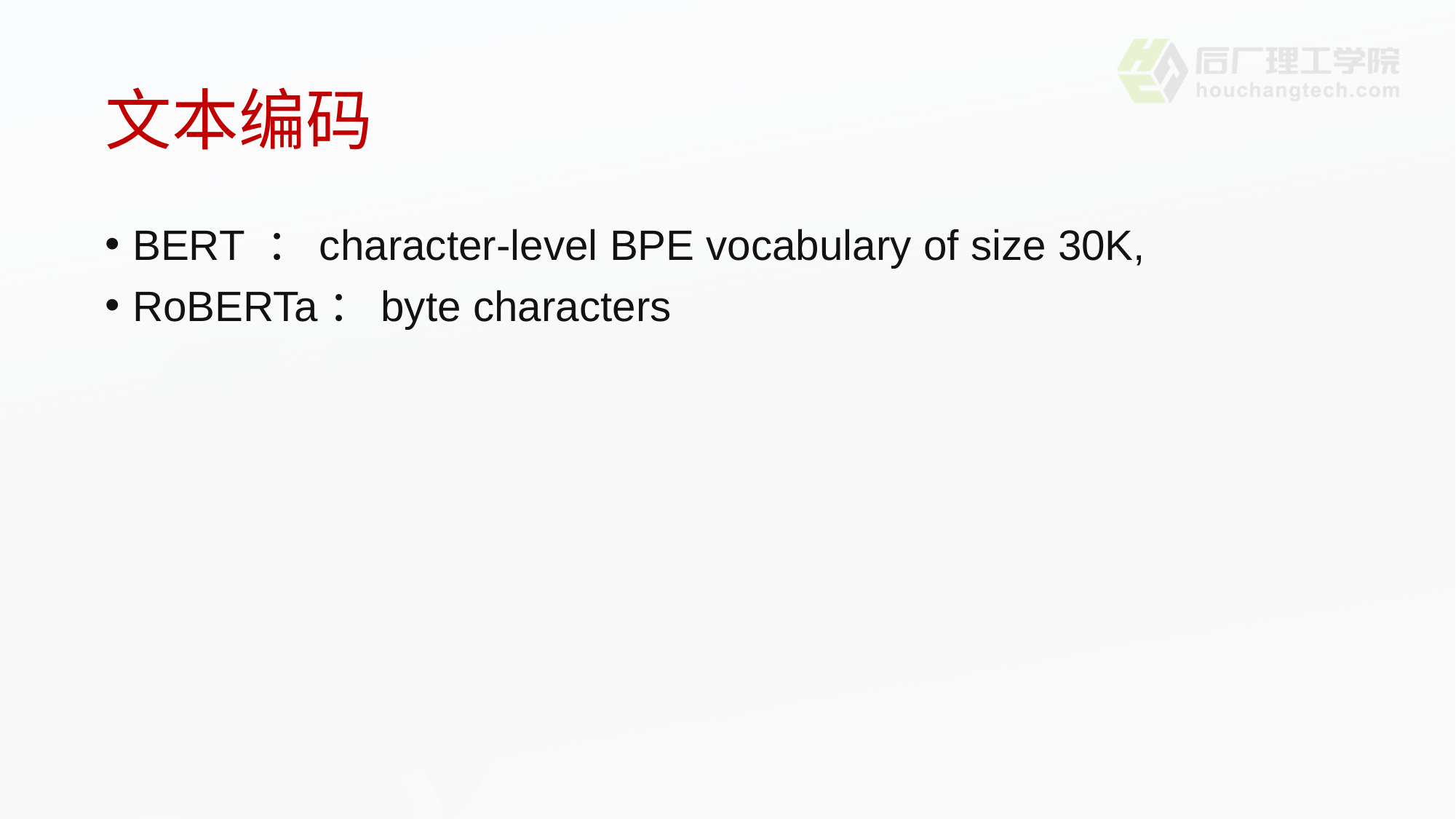

# 文本编码
BERT ：character-level BPE vocabulary of size 30K,
RoBERTa：byte characters